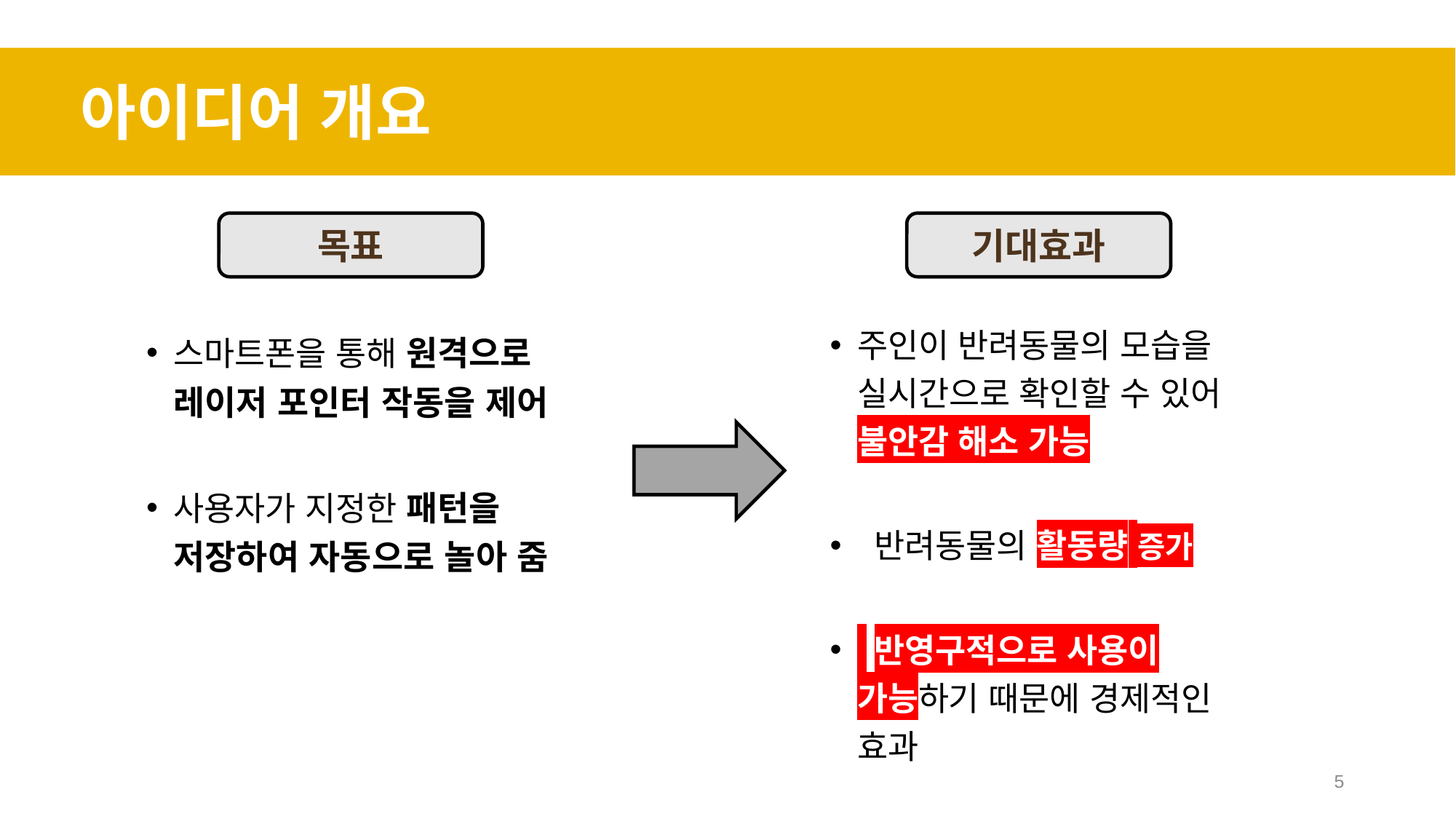

아이디어 개요
목표
기대효과
주인이 반려동물의 모습을 실시간으로 확인할 수 있어    불안감 해소 가능

 반려동물의 활동량 증가

 반영구적으로 사용이 가능하기 때문에 경제적인 효과

스마트폰을 통해 원격으로   레이저 포인터 작동을 제어

사용자가 지정한 패턴을      저장하여 자동으로 놀아 줌

5